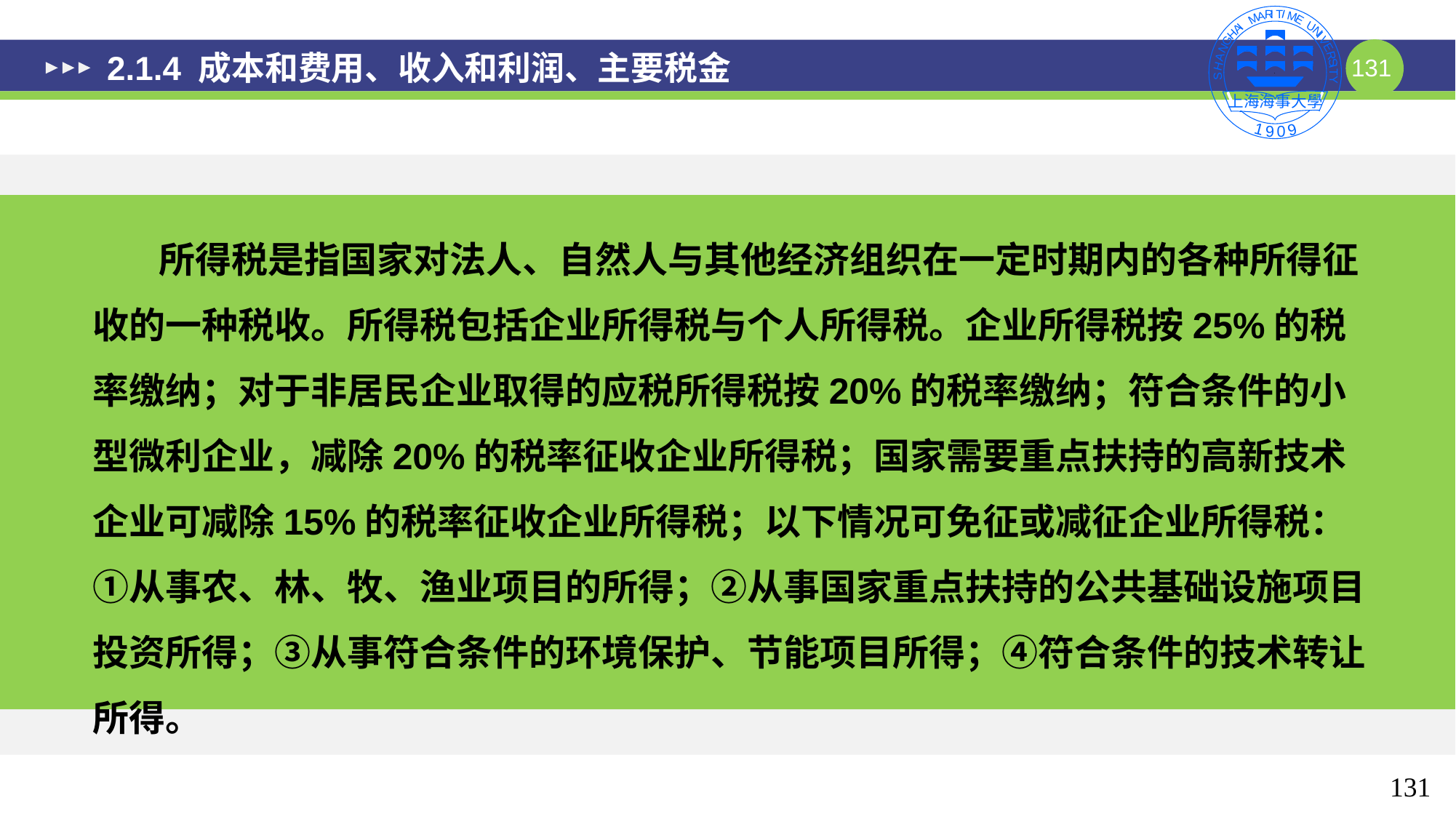

# 2.1.4 成本和费用、收入和利润、主要税金

       所得税是指国家对法人、自然人与其他经济组织在一定时期内的各种所得征收的一种税收。所得税包括企业所得税与个人所得税。企业所得税按25%的税率缴纳；对于非居民企业取得的应税所得税按20%的税率缴纳；符合条件的小型微利企业，减除20%的税率征收企业所得税；国家需要重点扶持的高新技术企业可减除15%的税率征收企业所得税；以下情况可免征或减征企业所得税：①从事农、林、牧、渔业项目的所得；②从事国家重点扶持的公共基础设施项目投资所得；③从事符合条件的环境保护、节能项目所得；④符合条件的技术转让所得。
131
131